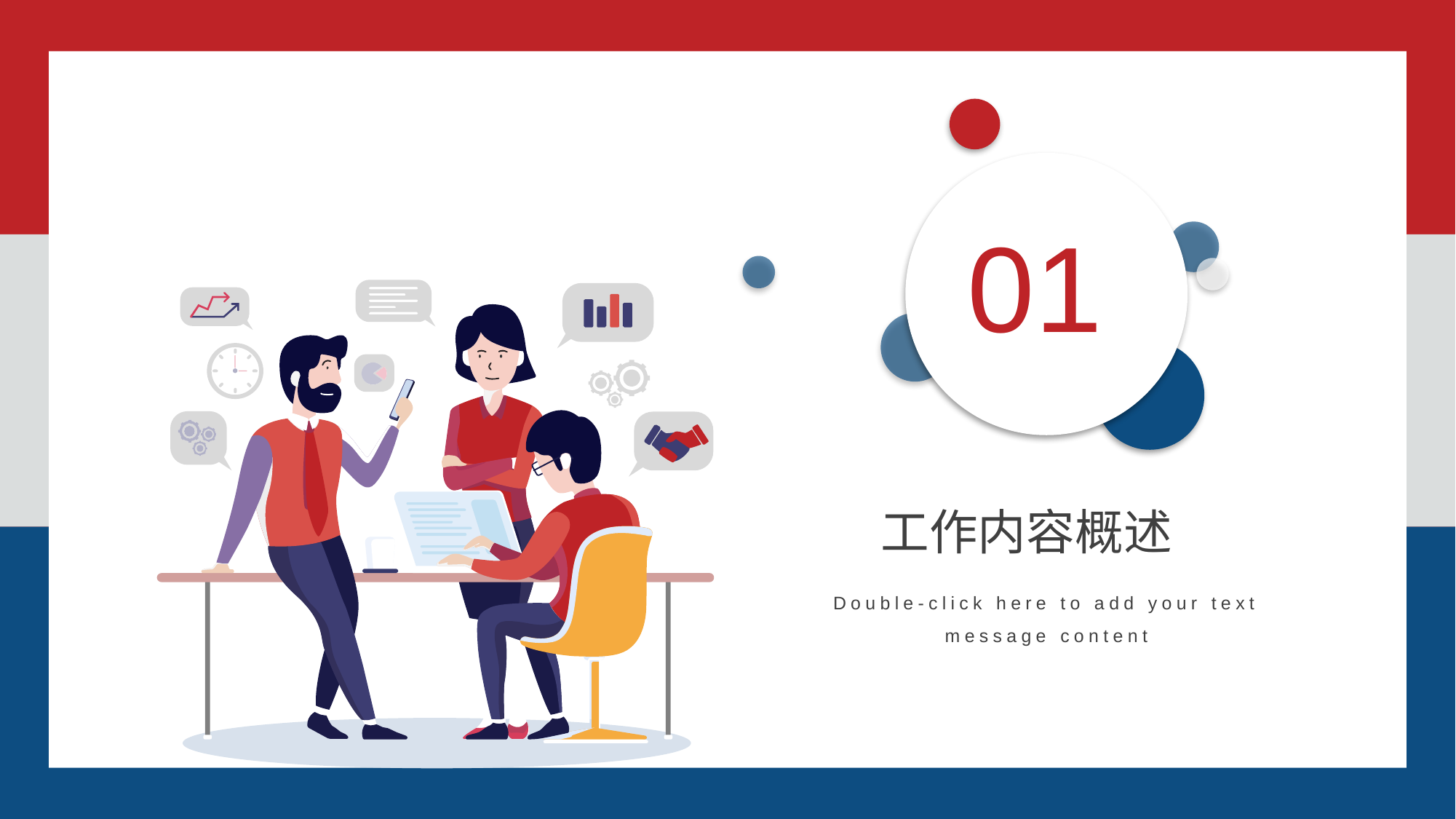

01

工作内容概述

Double-click here to add your text message content